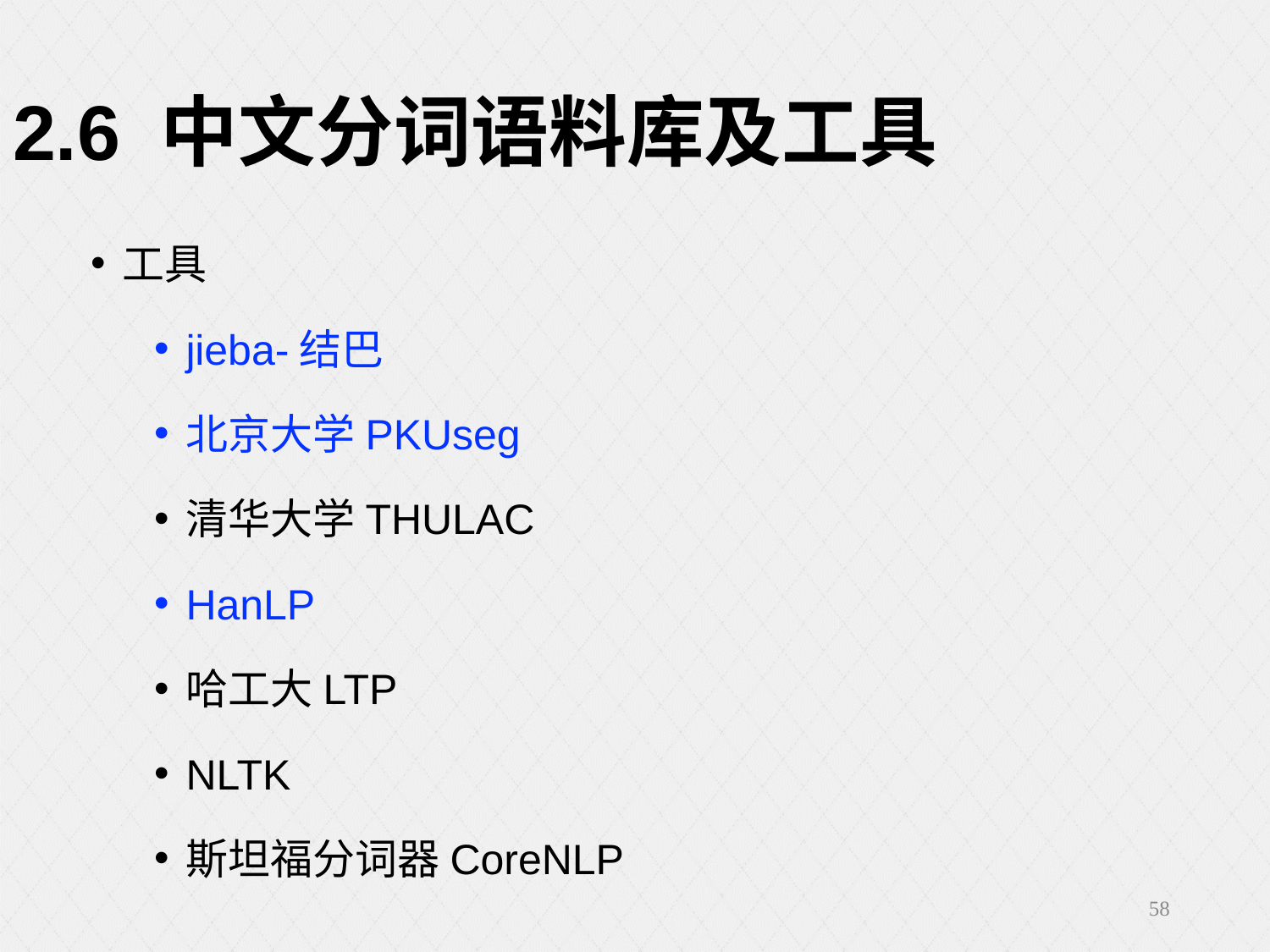

2.6 中文分词语料库及工具
工具
jieba-结巴
北京大学PKUseg
清华大学THULAC
HanLP
哈工大LTP
NLTK
斯坦福分词器CoreNLP

58